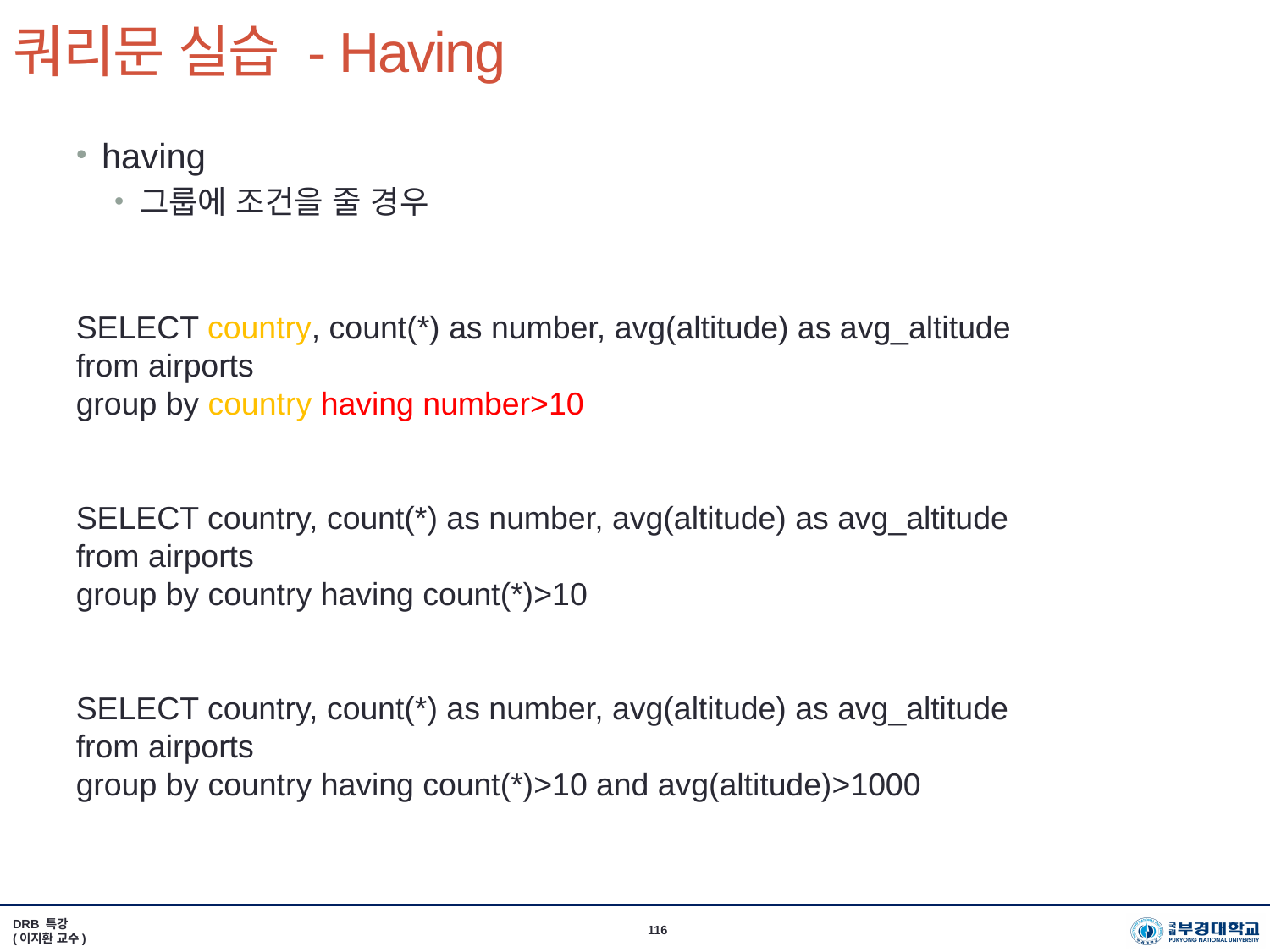

# 쿼리문 실습 - Having
having
그룹에 조건을 줄 경우
SELECT country, count(*) as number, avg(altitude) as avg_altitude
from airports
group by country having number>10

SELECT country, count(*) as number, avg(altitude) as avg_altitude
from airports
group by country having count(*)>10

SELECT country, count(*) as number, avg(altitude) as avg_altitude
from airports
group by country having count(*)>10 and avg(altitude)>1000
DRB 특강
(이지환 교수)